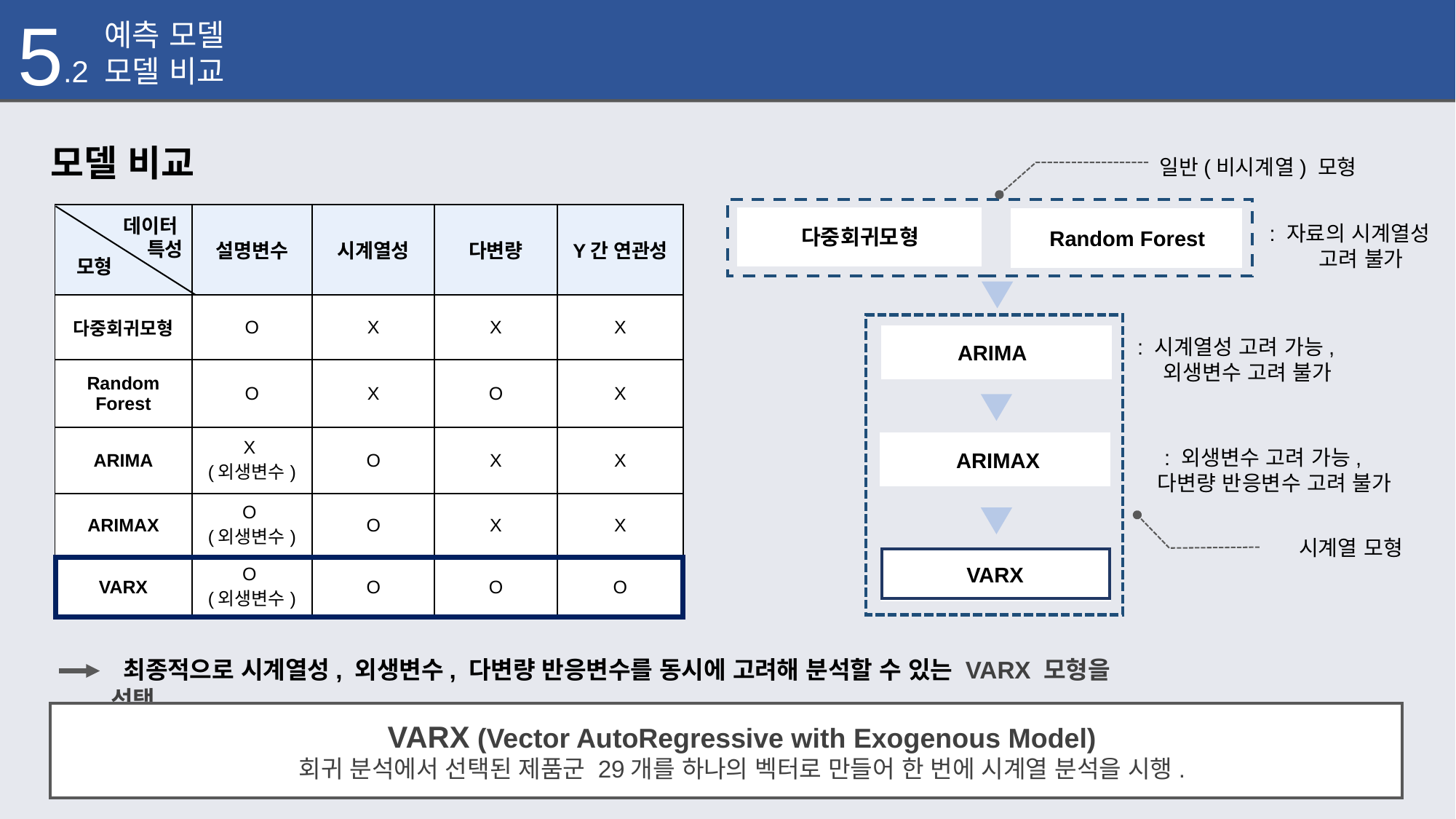

5
.1 예측 모델
.2 모델 비교
모델 비교
일반(비시계열) 모형

|  | 설명변수 | 시계열성 | 다변량 | Y간 연관성 |
| --- | --- | --- | --- | --- |
| 다중회귀모형 | O | X | X | X |
| Random Forest | O | X | O | X |
| ARIMA | X (외생변수) | O | X | X |
| ARIMAX | O (외생변수) | O | X | X |
| VARX | O (외생변수) | O | O | O |
데이터
특성

: 자료의 시계열성
  고려 불가
다중회귀모형
Random Forest
모형

: 시계열성 고려 가능,
  외생변수 고려 불가
ARIMA

: 외생변수 고려 가능,
  다변량 반응변수 고려 불가
ARIMAX

시계열 모형

VARX

 최종적으로 시계열성, 외생변수, 다변량 반응변수를 동시에 고려해 분석할 수 있는 VARX 모형을 선택 .

VARX (Vector AutoRegressive with Exogenous Model)
회귀 분석에서 선택된 제품군 29개를 하나의 벡터로 만들어 한 번에 시계열 분석을 시행.